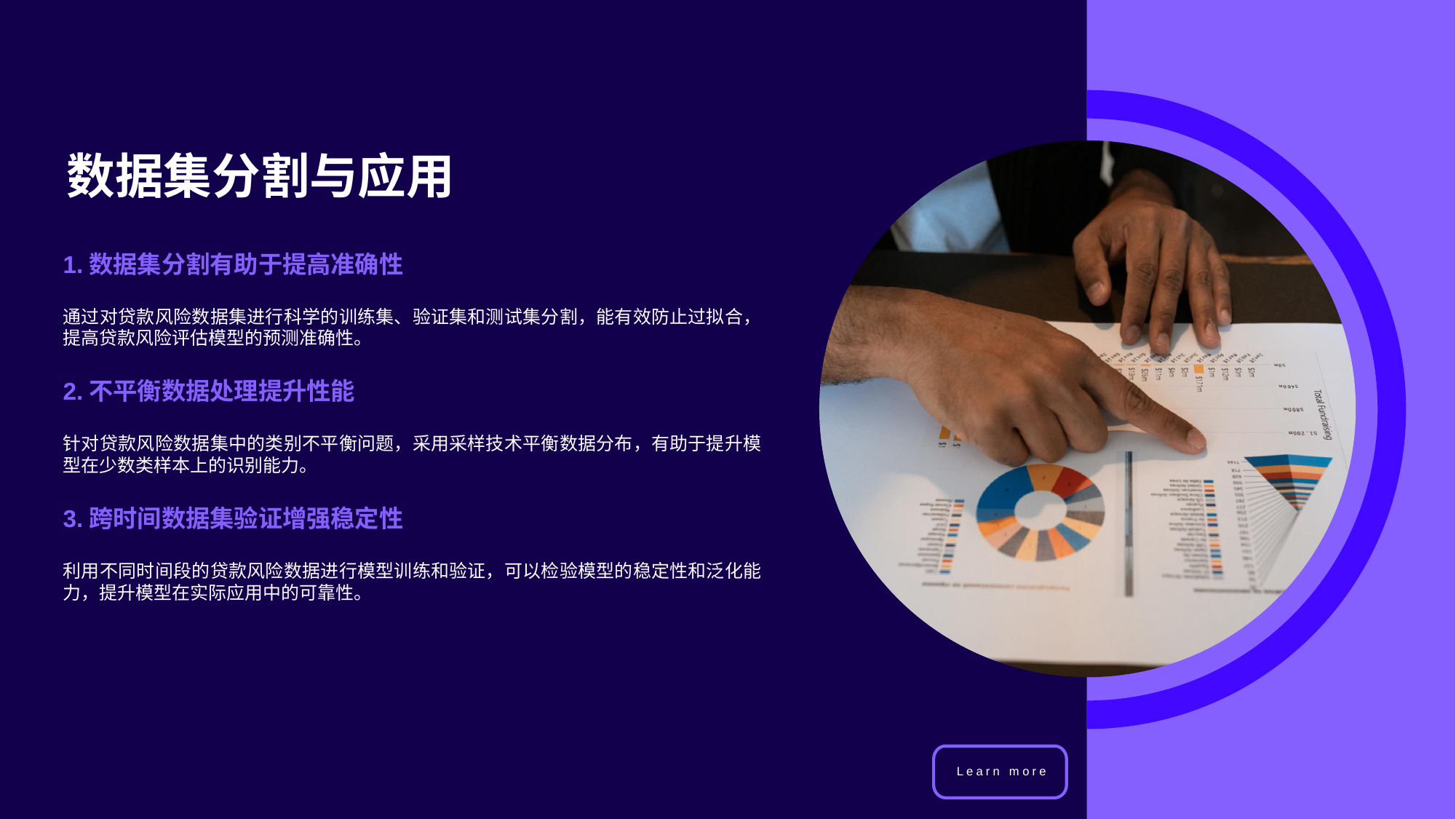

数据集分割与应用

1.数据集分割有助于提高准确性
通过对贷款风险数据集进行科学的训练集、验证集和测试集分割，能有效防止过拟合，提高贷款风险评估模型的预测准确性。
2.不平衡数据处理提升性能
针对贷款风险数据集中的类别不平衡问题，采用采样技术平衡数据分布，有助于提升模型在少数类样本上的识别能力。
3.跨时间数据集验证增强稳定性
利用不同时间段的贷款风险数据进行模型训练和验证，可以检验模型的稳定性和泛化能力，提升模型在实际应用中的可靠性。

Learn more